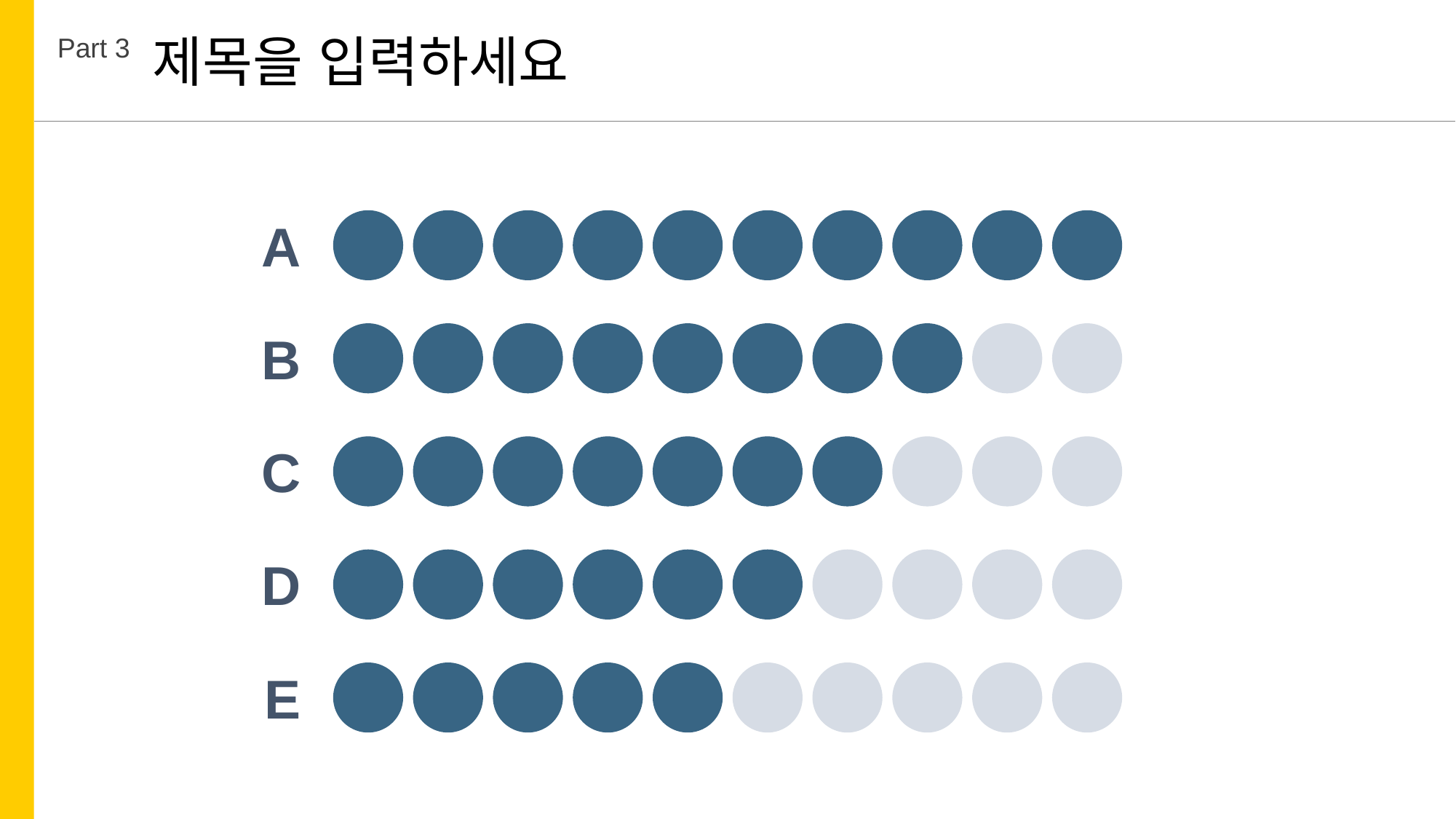

제목을 입력하세요
Part 3
A

B

C

D

E